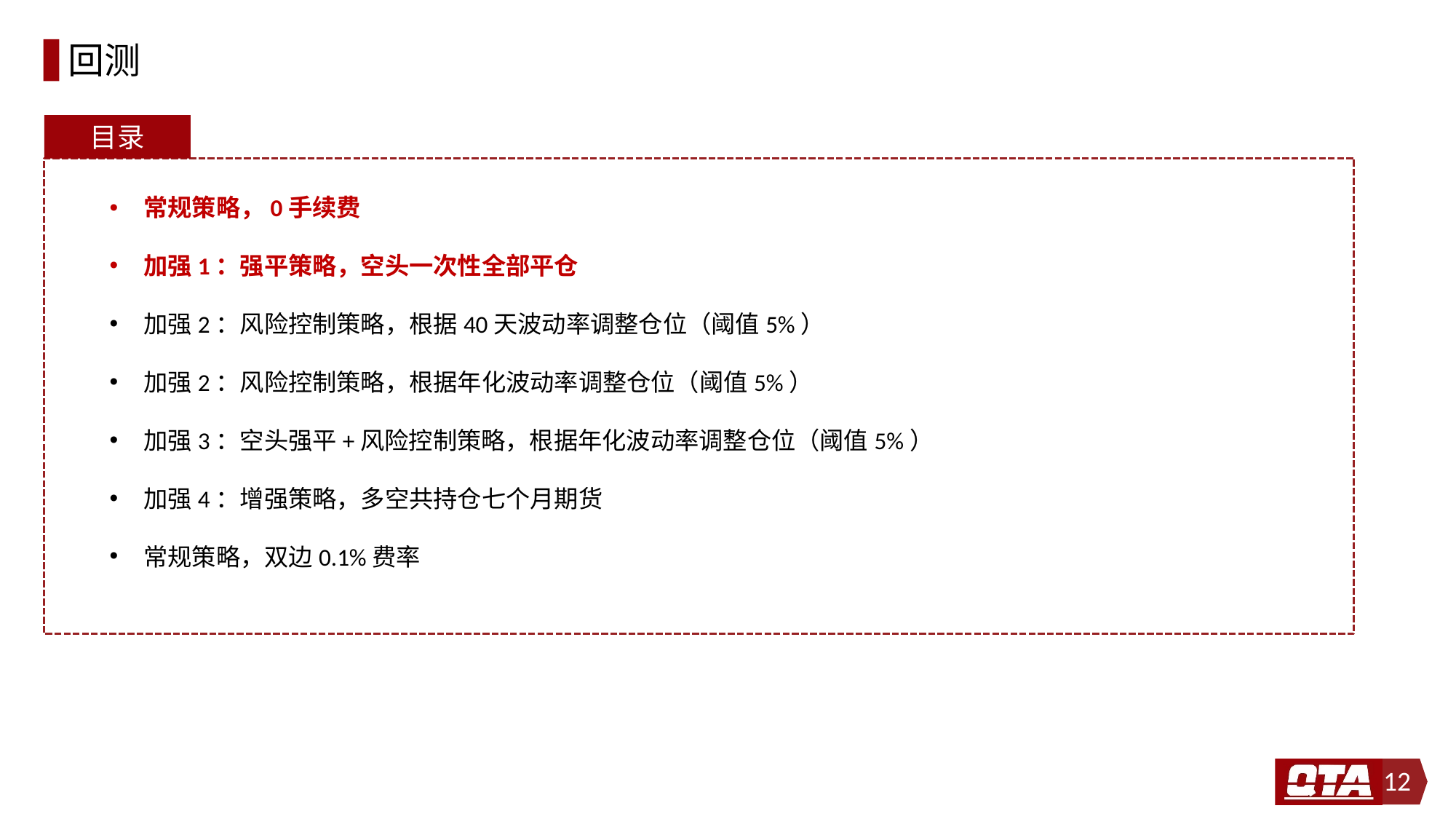

# 回测
目录
常规策略，0手续费
加强1：强平策略，空头一次性全部平仓
加强2：风险控制策略，根据40天波动率调整仓位（阈值5%）
加强2：风险控制策略，根据年化波动率调整仓位（阈值5%）
加强3：空头强平+风险控制策略，根据年化波动率调整仓位（阈值5%）
加强4：增强策略，多空共持仓七个月期货
常规策略，双边0.1%费率

12